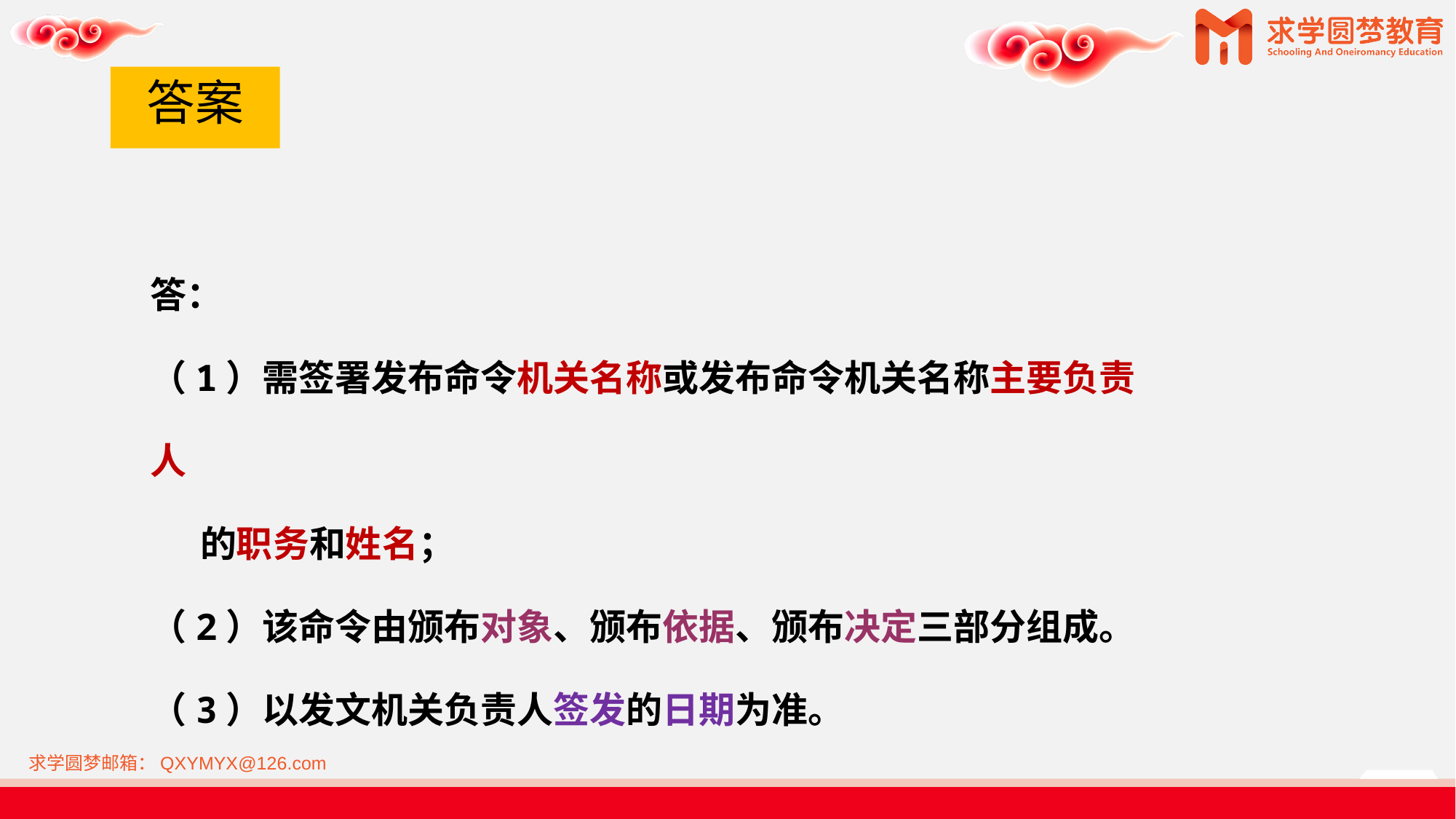

# 答案
答：
（1）需签署发布命令机关名称或发布命令机关名称主要负责人
     的职务和姓名；
（2）该命令由颁布对象、颁布依据、颁布决定三部分组成。
（3）以发文机关负责人签发的日期为准。